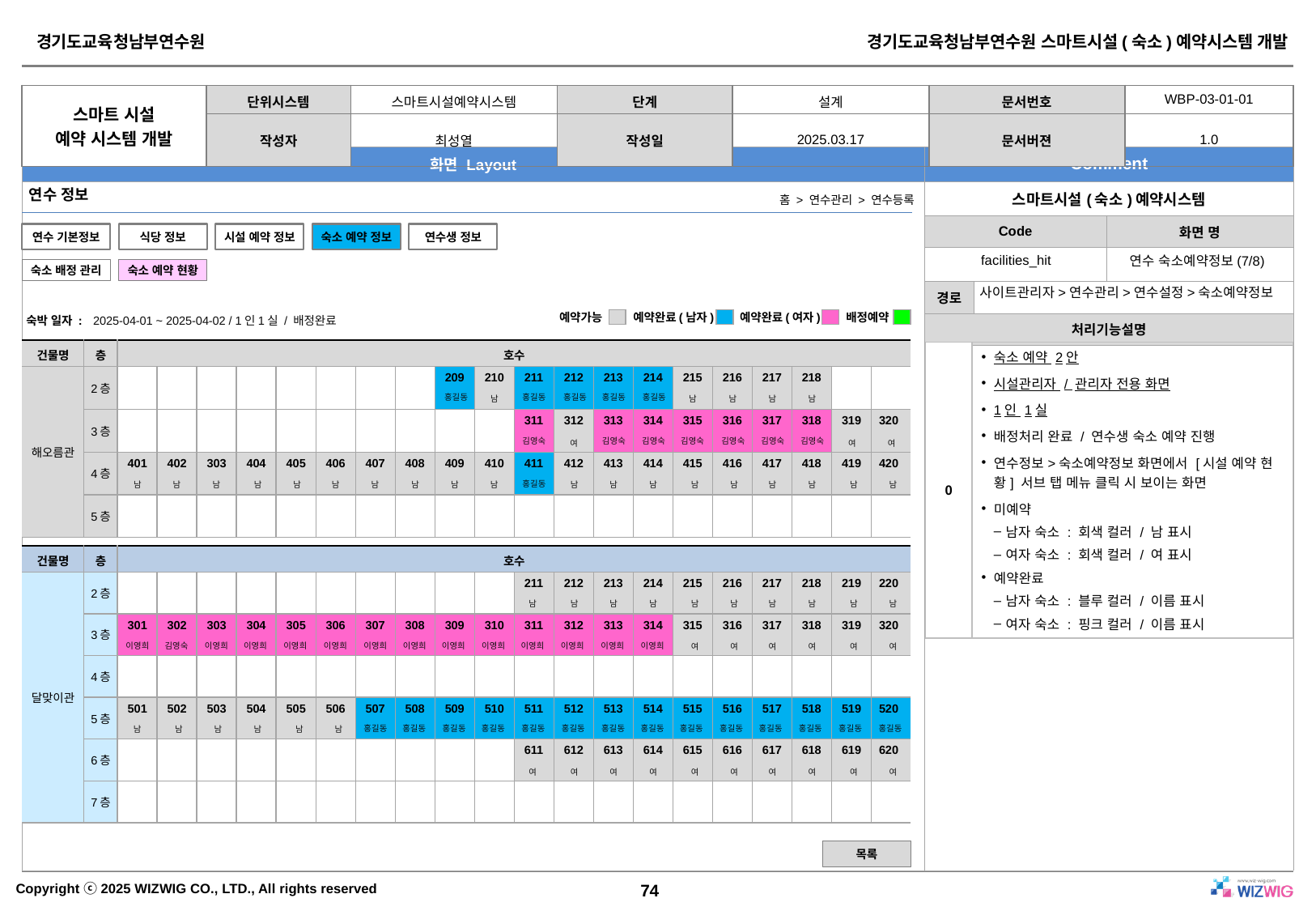

연수 정보
홈 > 연수관리 > 연수등록
연수 기본정보
식당 정보
시설 예약 정보
숙소 예약 정보
연수생 정보
facilities_hit
연수 숙소예약정보(7/8)
숙소 배정 관리
숙소 예약 현황
사이트관리자>연수관리>연수설정>숙소예약정보
예약가능
예약완료(남자)
예약완료(여자)
배정예약
|  |
| --- |
|  |
| --- |
|  |
| --- |
|  |
| --- |
숙박 일자 :
2025-04-01 ~ 2025-04-02 / 1인1실 / 배정완료
| 건물명 | 층 | 호수 |  |  |  |  |  |  |  |  |  |  |  |  |  |  |  |  |  |  |  |
| --- | --- | --- | --- | --- | --- | --- | --- | --- | --- | --- | --- | --- | --- | --- | --- | --- | --- | --- | --- | --- | --- |
| 해오름관 | 2층 |  |  |  |  |  |  |  |  | 209 | 210 | 211 | 212 | 213 | 214 | 215 | 216 | 217 | 218 |  |  |
|  | 3층 |  |  |  |  |  |  |  |  |  |  | 311 | 312 | 313 | 314 | 315 | 316 | 317 | 318 | 319 | 320 |
|  | 4층 | 401 | 402 | 303 | 404 | 405 | 406 | 407 | 408 | 409 | 410 | 411 | 412 | 413 | 414 | 415 | 416 | 417 | 418 | 419 | 420 |
|  | 5층 |  |  |  |  |  |  |  |  |  |  |  |  |  |  |  |  |  |  |  |  |
| 0 | 숙소 예약 2안 시설관리자 / 관리자 전용 화면 1인 1실 배정처리 완료 / 연수생 숙소 예약 진행 연수정보>숙소예약정보 화면에서 [시설 예약 현황] 서브 탭 메뉴 클릭 시 보이는 화면 미예약 남자 숙소 : 회색 컬러 / 남 표시 여자 숙소 : 회색 컬러 / 여 표시 예약완료 남자 숙소 : 블루 컬러 / 이름 표시 여자 숙소 : 핑크 컬러 / 이름 표시 |
| --- | --- |
홍길동
홍길동
홍길동
홍길동
홍길동
남
남
남
남
남
김영숙
김영숙
김영숙
김영숙
김영숙
김영숙
김영숙
여
여
여
홍길동
남
남
남
남
남
남
남
남
남
남
남
남
남
남
남
남
남
남
남
| 건물명 | 층 | 호수 |  |  |  |  |  |  |  |  |  |  |  |  |  |  |  |  |  |  |  |
| --- | --- | --- | --- | --- | --- | --- | --- | --- | --- | --- | --- | --- | --- | --- | --- | --- | --- | --- | --- | --- | --- |
| 달맞이관 | 2층 |  |  |  |  |  |  |  |  |  |  | 211 | 212 | 213 | 214 | 215 | 216 | 217 | 218 | 219 | 220 |
|  | 3층 | 301 | 302 | 303 | 304 | 305 | 306 | 307 | 308 | 309 | 310 | 311 | 312 | 313 | 314 | 315 | 316 | 317 | 318 | 319 | 320 |
|  | 4층 |  |  |  |  |  |  |  |  |  |  |  |  |  |  |  |  |  |  |  |  |
|  | 5층 | 501 | 502 | 503 | 504 | 505 | 506 | 507 | 508 | 509 | 510 | 511 | 512 | 513 | 514 | 515 | 516 | 517 | 518 | 519 | 520 |
|  | 6층 |  |  |  |  |  |  |  |  |  |  | 611 | 612 | 613 | 614 | 615 | 616 | 617 | 618 | 619 | 620 |
|  | 7층 |  |  |  |  |  |  |  |  |  |  |  |  |  |  |  |  |  |  |  |  |
남
남
남
남
남
남
남
남
남
남
이영희
김영숙
이영희
이영희
이영희
이영희
이영희
이영희
이영희
이영희
이영희
이영희
이영희
이영희
여
여
여
여
여
여
홍길동
홍길동
홍길동
홍길동
홍길동
홍길동
홍길동
홍길동
홍길동
홍길동
홍길동
홍길동
홍길동
홍길동
남
남
남
남
남
남
여
여
여
여
여
여
여
여
여
여
목록